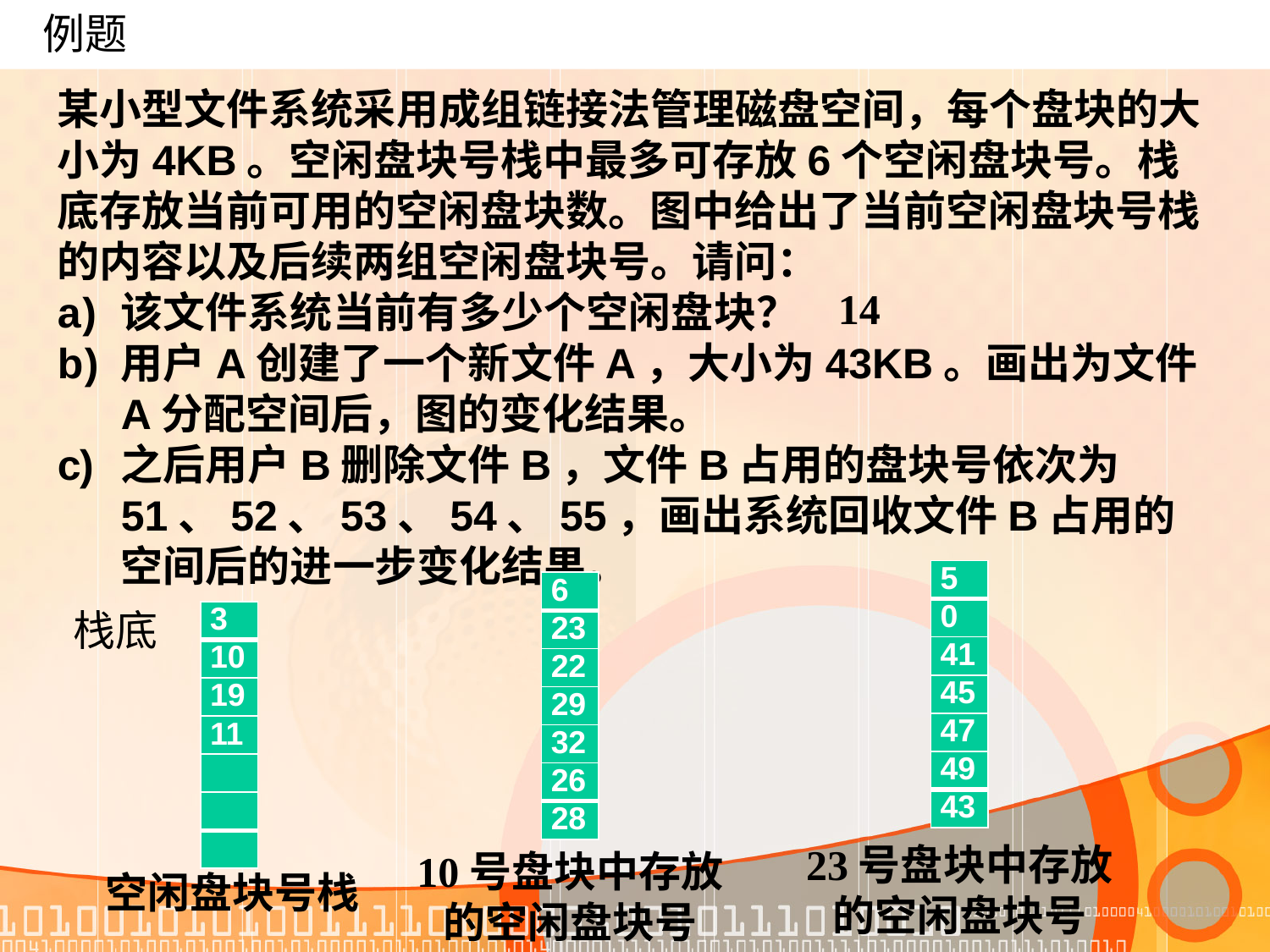

# 例题
某小型文件系统采用成组链接法管理磁盘空间，每个盘块的大小为4KB。空闲盘块号栈中最多可存放6个空闲盘块号。栈底存放当前可用的空闲盘块数。图中给出了当前空闲盘块号栈的内容以及后续两组空闲盘块号。请问：
该文件系统当前有多少个空闲盘块？
用户A创建了一个新文件A，大小为43KB。画出为文件A分配空间后，图的变化结果。
之后用户B删除文件B，文件B占用的盘块号依次为51、52、53、54、55，画出系统回收文件B占用的空间后的进一步变化结果。

14

| 5 |
| --- |
| 0 |
| 41 |
| 45 |
| 47 |
| 49 |
| 43 |

| 6 |
| --- |
| 23 |
| 22 |
| 29 |
| 32 |
| 26 |
| 28 |
栈底
| 3 |
| --- |
| 10 |
| 19 |
| 11 |
|  |
|  |
|  |
23号盘块中存放
的空闲盘块号
10号盘块中存放
的空闲盘块号
空闲盘块号栈